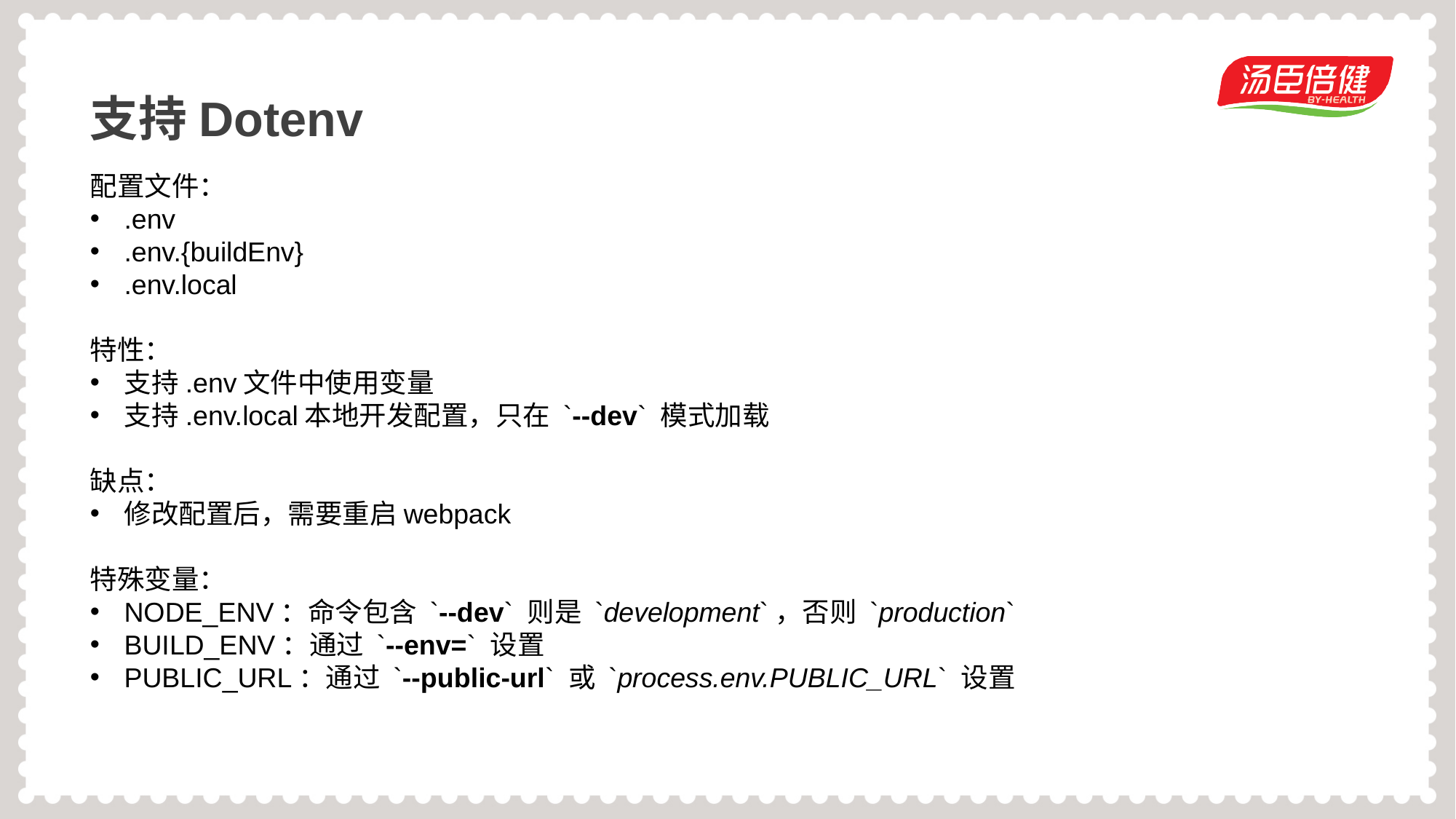

支持Dotenv
配置文件：
.env
.env.{buildEnv}
.env.local

特性：
支持.env文件中使用变量
支持.env.local本地开发配置，只在 `--dev` 模式加载

缺点：
修改配置后，需要重启webpack

特殊变量：
NODE_ENV：命令包含 `--dev` 则是 `development`，否则 `production`
BUILD_ENV：通过 `--env=` 设置
PUBLIC_URL：通过 `--public-url` 或 `process.env.PUBLIC_URL` 设置